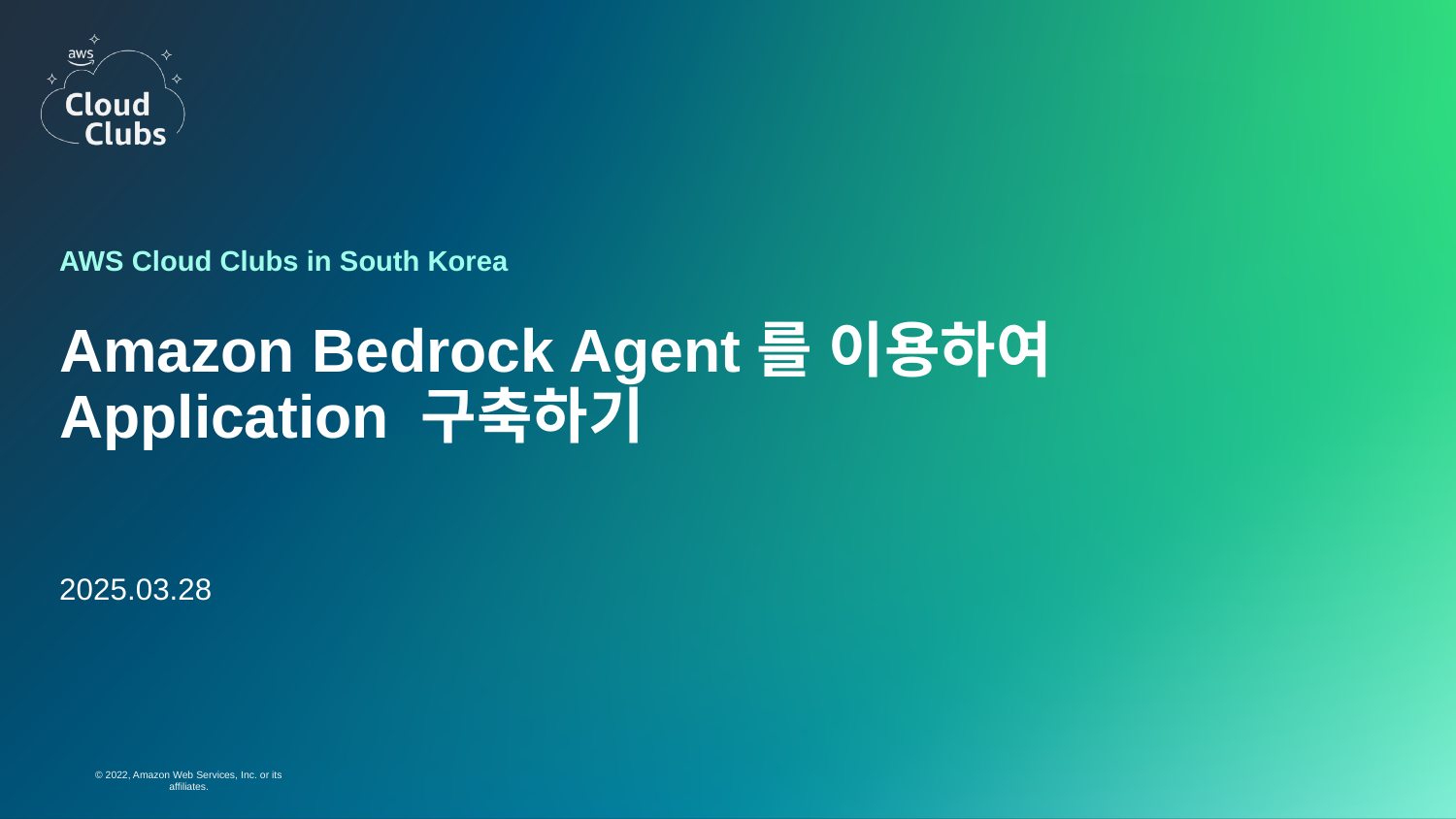

AWS Cloud Clubs in South Korea
# Amazon Bedrock Agent를 이용하여
Application 구축하기
2025.03.28